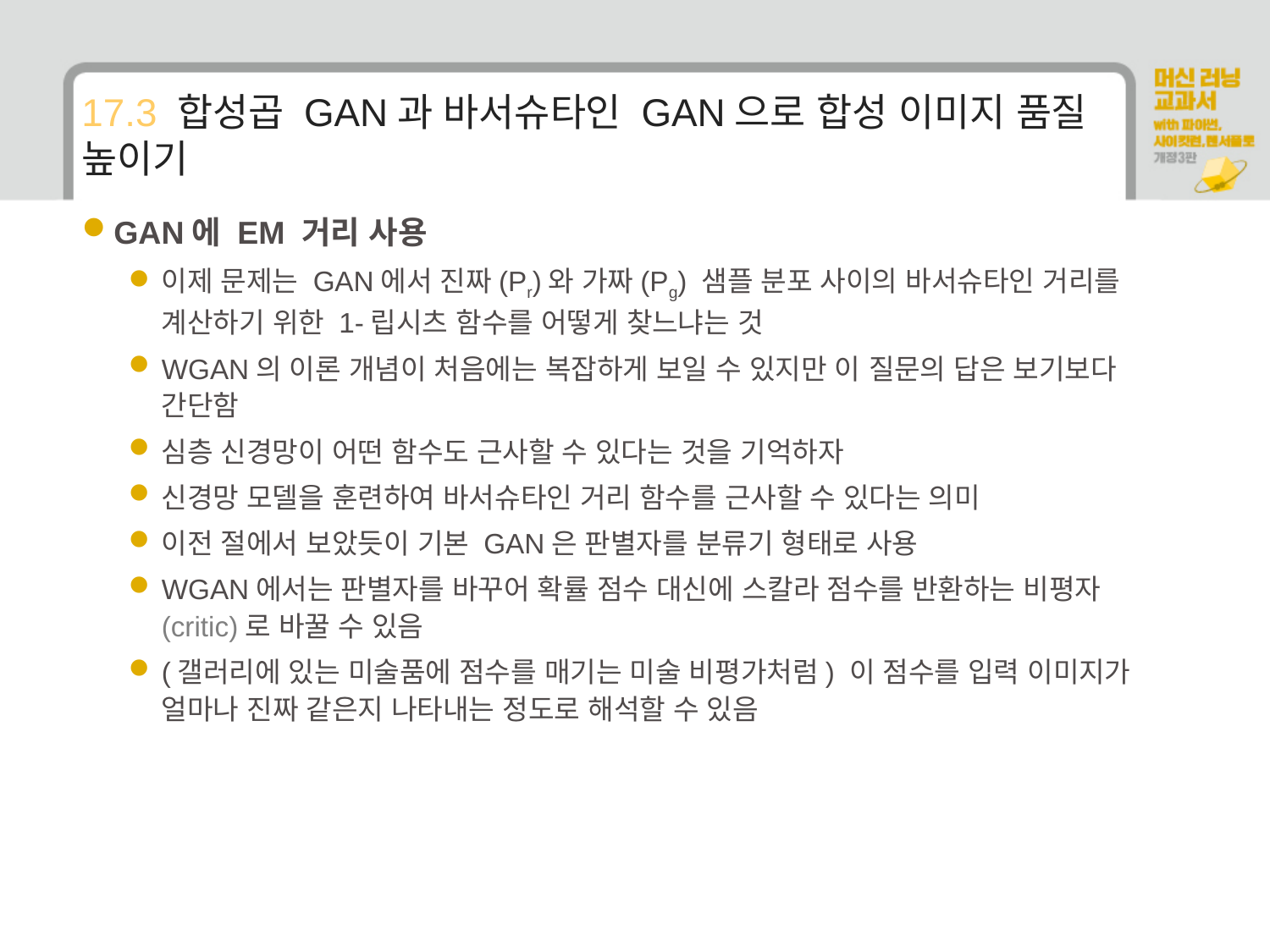

# 17.3 합성곱 GAN과 바서슈타인 GAN으로 합성 이미지 품질 높이기
GAN에 EM 거리 사용
이제 문제는 GAN에서 진짜(Pr)와 가짜(Pg) 샘플 분포 사이의 바서슈타인 거리를 계산하기 위한 1-립시츠 함수를 어떻게 찾느냐는 것
WGAN의 이론 개념이 처음에는 복잡하게 보일 수 있지만 이 질문의 답은 보기보다 간단함
심층 신경망이 어떤 함수도 근사할 수 있다는 것을 기억하자
신경망 모델을 훈련하여 바서슈타인 거리 함수를 근사할 수 있다는 의미
이전 절에서 보았듯이 기본 GAN은 판별자를 분류기 형태로 사용
WGAN에서는 판별자를 바꾸어 확률 점수 대신에 스칼라 점수를 반환하는 비평자(critic)로 바꿀 수 있음
(갤러리에 있는 미술품에 점수를 매기는 미술 비평가처럼) 이 점수를 입력 이미지가 얼마나 진짜 같은지 나타내는 정도로 해석할 수 있음